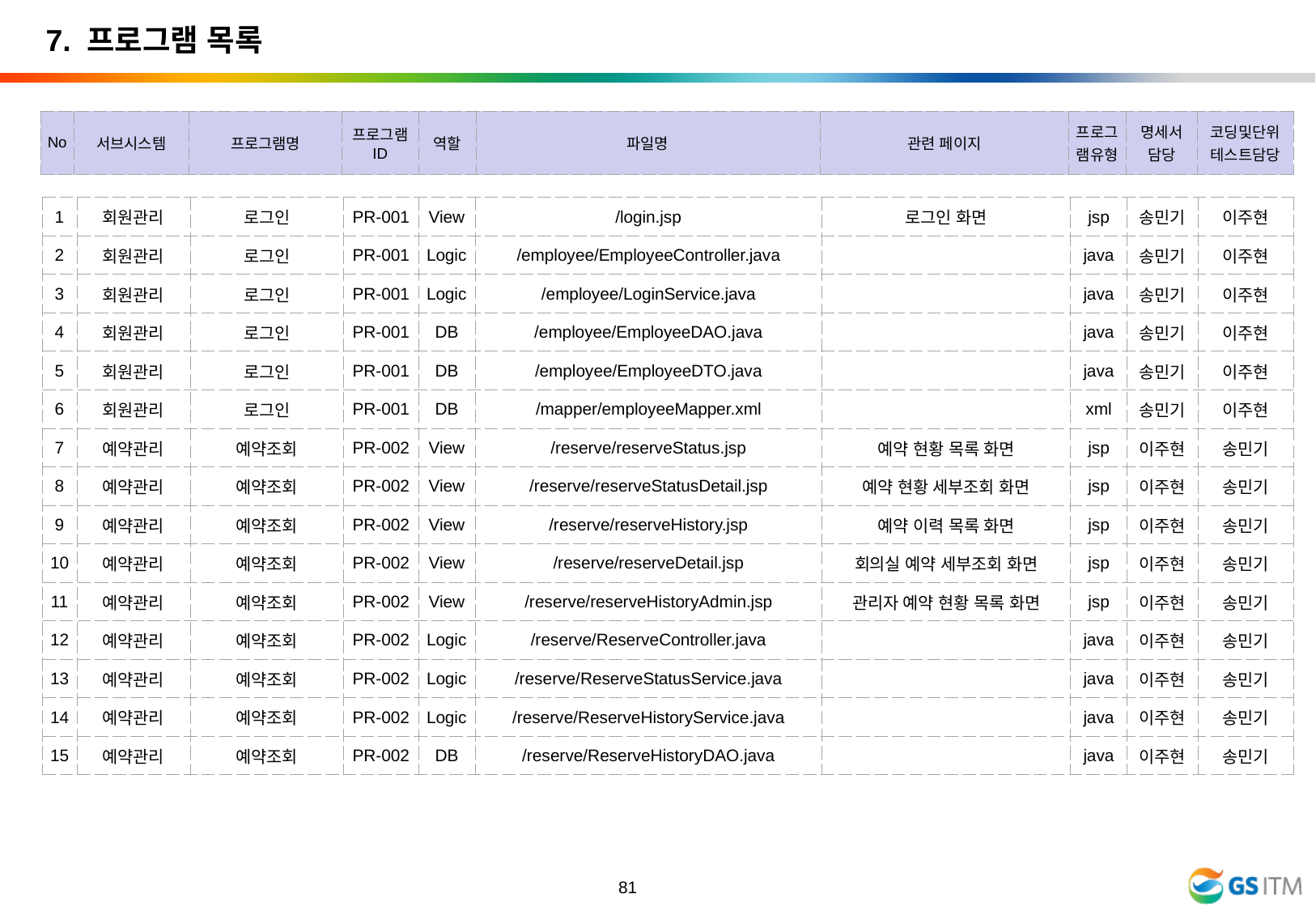

7. 프로그램 목록
| No | 서브시스템 | 프로그램명 | 프로그램 ID | 역할 | 파일명 | 관련 페이지 | 프로그램유형 | 명세서 담당 | 코딩및단위테스트담당 |
| --- | --- | --- | --- | --- | --- | --- | --- | --- | --- |
| 1 | 회원관리 | 로그인 | PR-001 | View | /login.jsp | 로그인 화면 | jsp | 송민기 | 이주현 |
| --- | --- | --- | --- | --- | --- | --- | --- | --- | --- |
| 2 | 회원관리 | 로그인 | PR-001 | Logic | /employee/EmployeeController.java |  | java | 송민기 | 이주현 |
| 3 | 회원관리 | 로그인 | PR-001 | Logic | /employee/LoginService.java |  | java | 송민기 | 이주현 |
| 4 | 회원관리 | 로그인 | PR-001 | DB | /employee/EmployeeDAO.java |  | java | 송민기 | 이주현 |
| 5 | 회원관리 | 로그인 | PR-001 | DB | /employee/EmployeeDTO.java |  | java | 송민기 | 이주현 |
| 6 | 회원관리 | 로그인 | PR-001 | DB | /mapper/employeeMapper.xml |  | xml | 송민기 | 이주현 |
| 7 | 예약관리 | 예약조회 | PR-002 | View | /reserve/reserveStatus.jsp | 예약 현황 목록 화면 | jsp | 이주현 | 송민기 |
| 8 | 예약관리 | 예약조회 | PR-002 | View | /reserve/reserveStatusDetail.jsp | 예약 현황 세부조회 화면 | jsp | 이주현 | 송민기 |
| 9 | 예약관리 | 예약조회 | PR-002 | View | /reserve/reserveHistory.jsp | 예약 이력 목록 화면 | jsp | 이주현 | 송민기 |
| 10 | 예약관리 | 예약조회 | PR-002 | View | /reserve/reserveDetail.jsp | 회의실 예약 세부조회 화면 | jsp | 이주현 | 송민기 |
| 11 | 예약관리 | 예약조회 | PR-002 | View | /reserve/reserveHistoryAdmin.jsp | 관리자 예약 현황 목록 화면 | jsp | 이주현 | 송민기 |
| 12 | 예약관리 | 예약조회 | PR-002 | Logic | /reserve/ReserveController.java |  | java | 이주현 | 송민기 |
| 13 | 예약관리 | 예약조회 | PR-002 | Logic | /reserve/ReserveStatusService.java |  | java | 이주현 | 송민기 |
| 14 | 예약관리 | 예약조회 | PR-002 | Logic | /reserve/ReserveHistoryService.java |  | java | 이주현 | 송민기 |
| 15 | 예약관리 | 예약조회 | PR-002 | DB | /reserve/ReserveHistoryDAO.java |  | java | 이주현 | 송민기 |